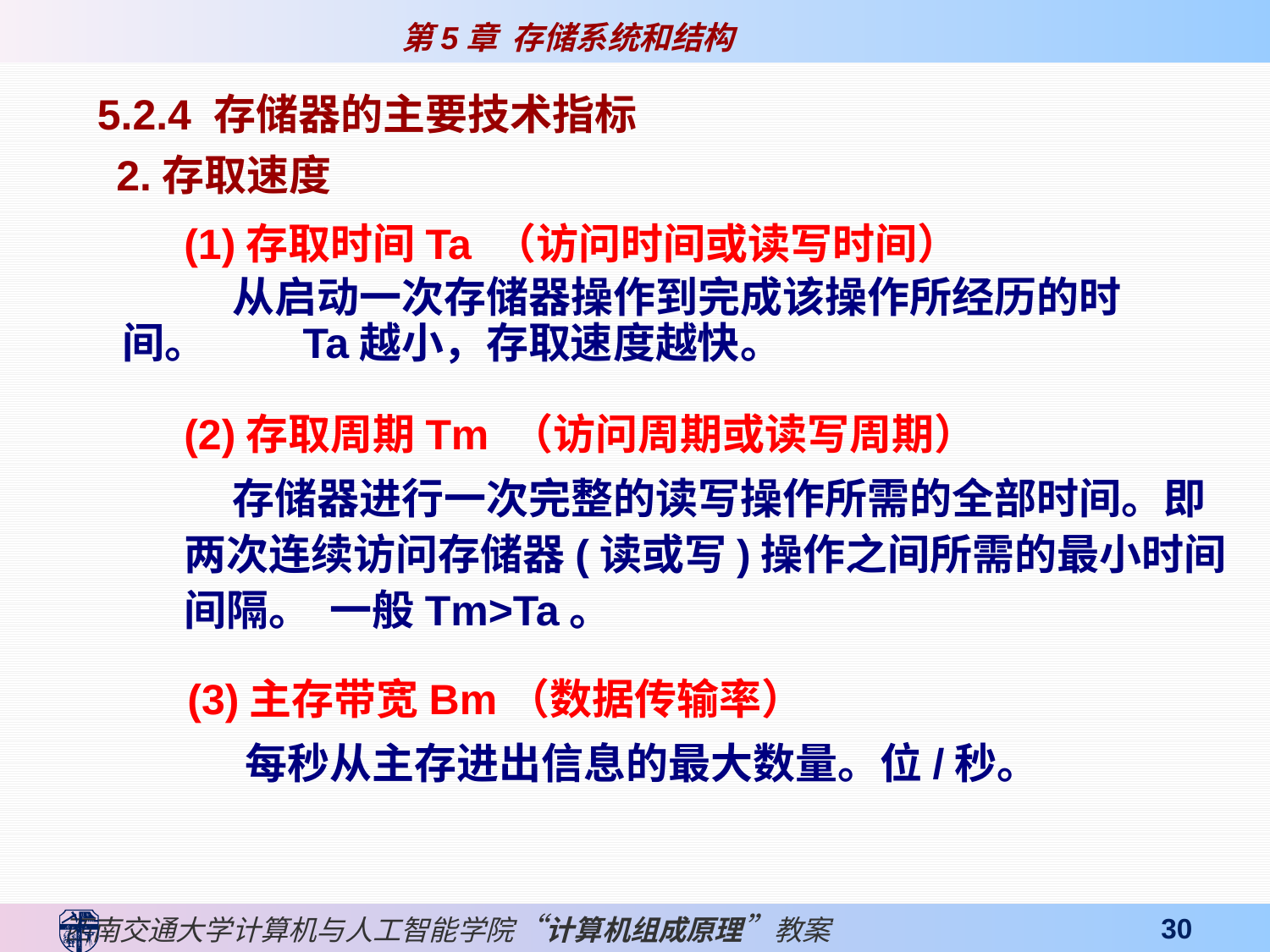

5.2.4 存储器的主要技术指标
  2.存取速度
(1)存取时间Ta （访问时间或读写时间）
    从启动一次存储器操作到完成该操作所经历的时间。         Ta越小，存取速度越快。
(2)存取周期Tm （访问周期或读写周期）
    存储器进行一次完整的读写操作所需的全部时间。即两次连续访问存储器(读或写)操作之间所需的最小时间间隔。  一般Tm>Ta。
(3)主存带宽Bm（数据传输率）
     每秒从主存进出信息的最大数量。位/秒。